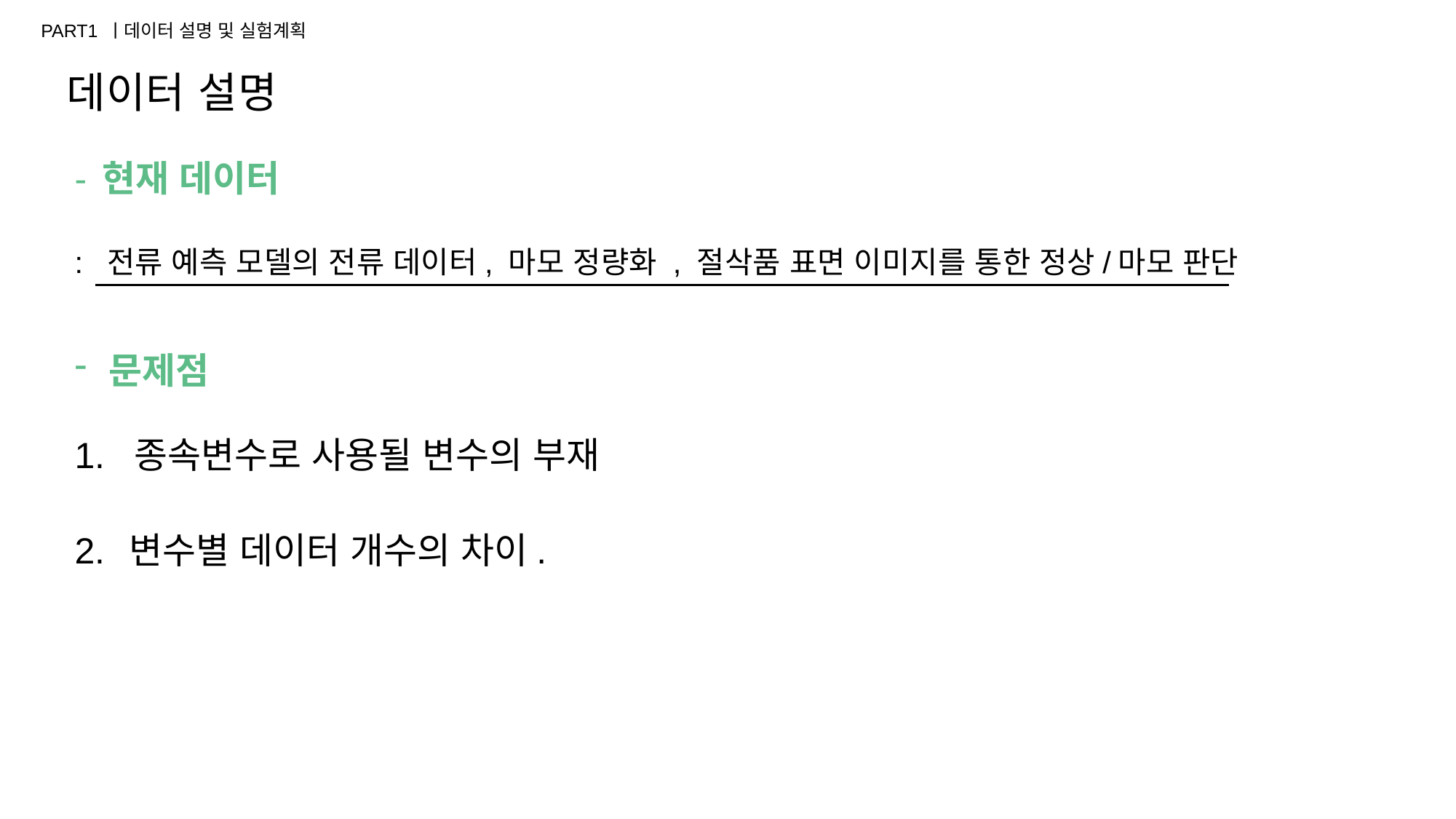

글씨체

글씨체
PART1 ㅣ데이터 설명 및 실험계획
글씨체
데이터 설명
글씨체

COMPANY
- 현재 데이터

:  전류 예측 모델의 전류 데이터, 마모 정량화 , 절삭품 표면 이미지를 통한 정상/마모 판단

문제점

 종속변수로 사용될 변수의 부재

변수별 데이터 개수의 차이.